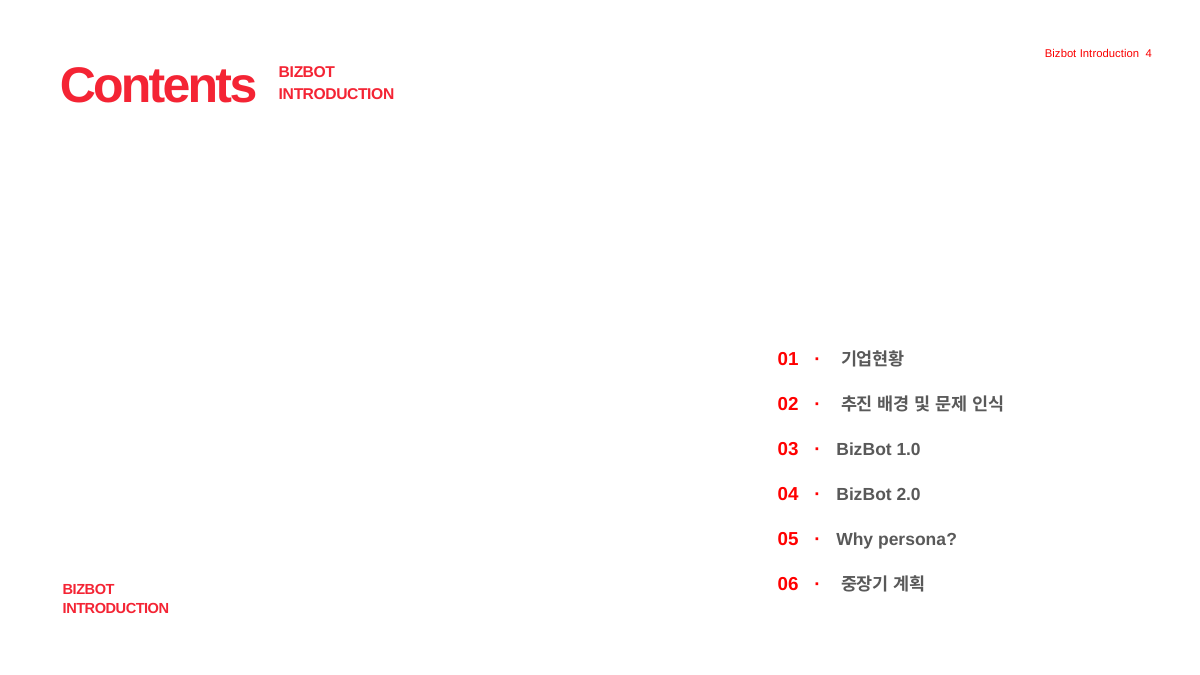

Bizbot Introduction  4
Contents
BIZBOT
INTRODUCTION
01   ·   기업현황
02   ·   추진 배경 및 문제 인식
03   ·   BizBot 1.0
04   ·   BizBot 2.0
05   ·   Why persona?
06   ·   중장기 계획
BIZBOT
INTRODUCTION